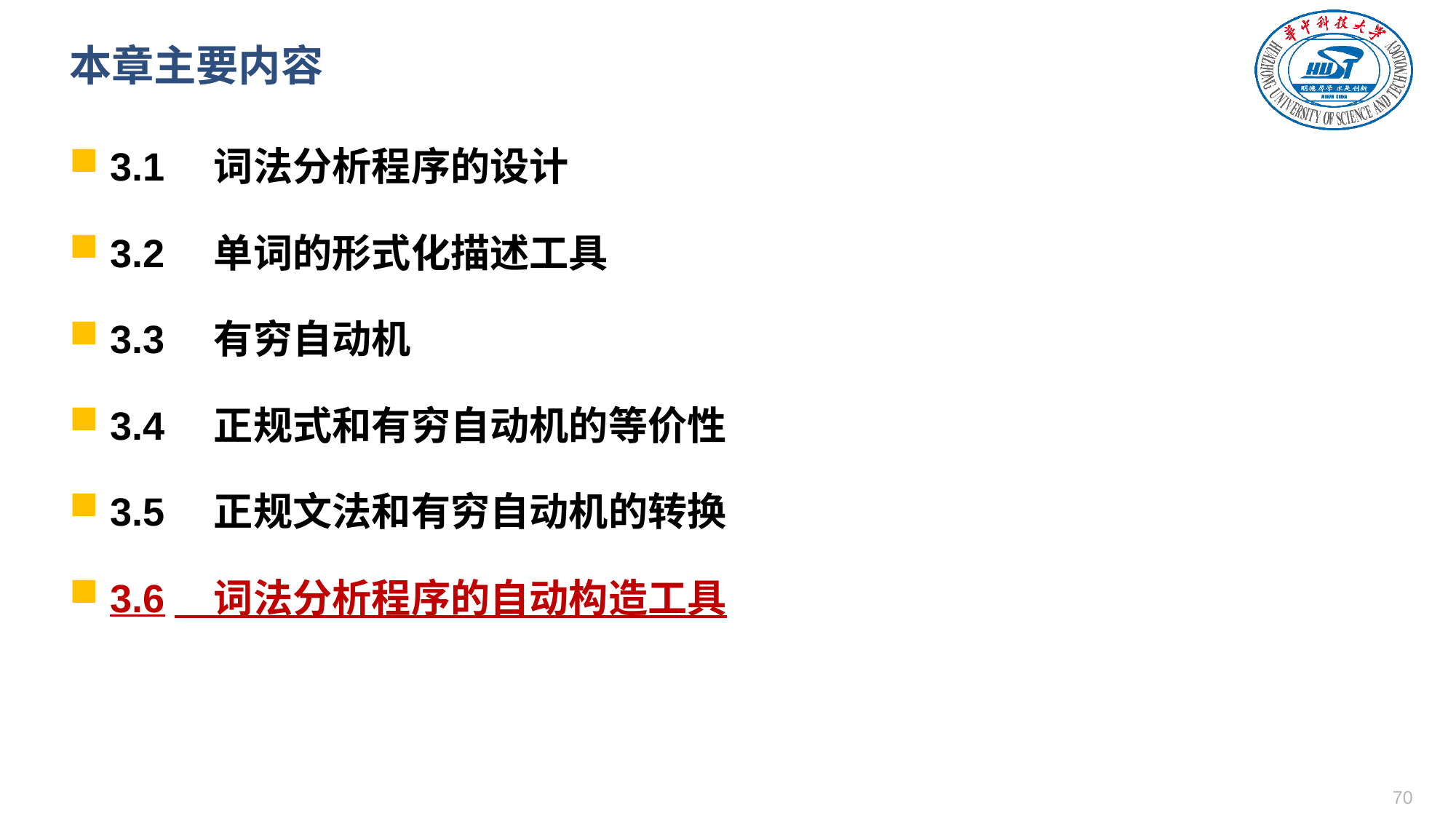

# 本章主要内容
3.1　词法分析程序的设计
3.2　单词的形式化描述工具
3.3　有穷自动机
3.4　正规式和有穷自动机的等价性
3.5　正规文法和有穷自动机的转换
3.6　词法分析程序的自动构造工具
70